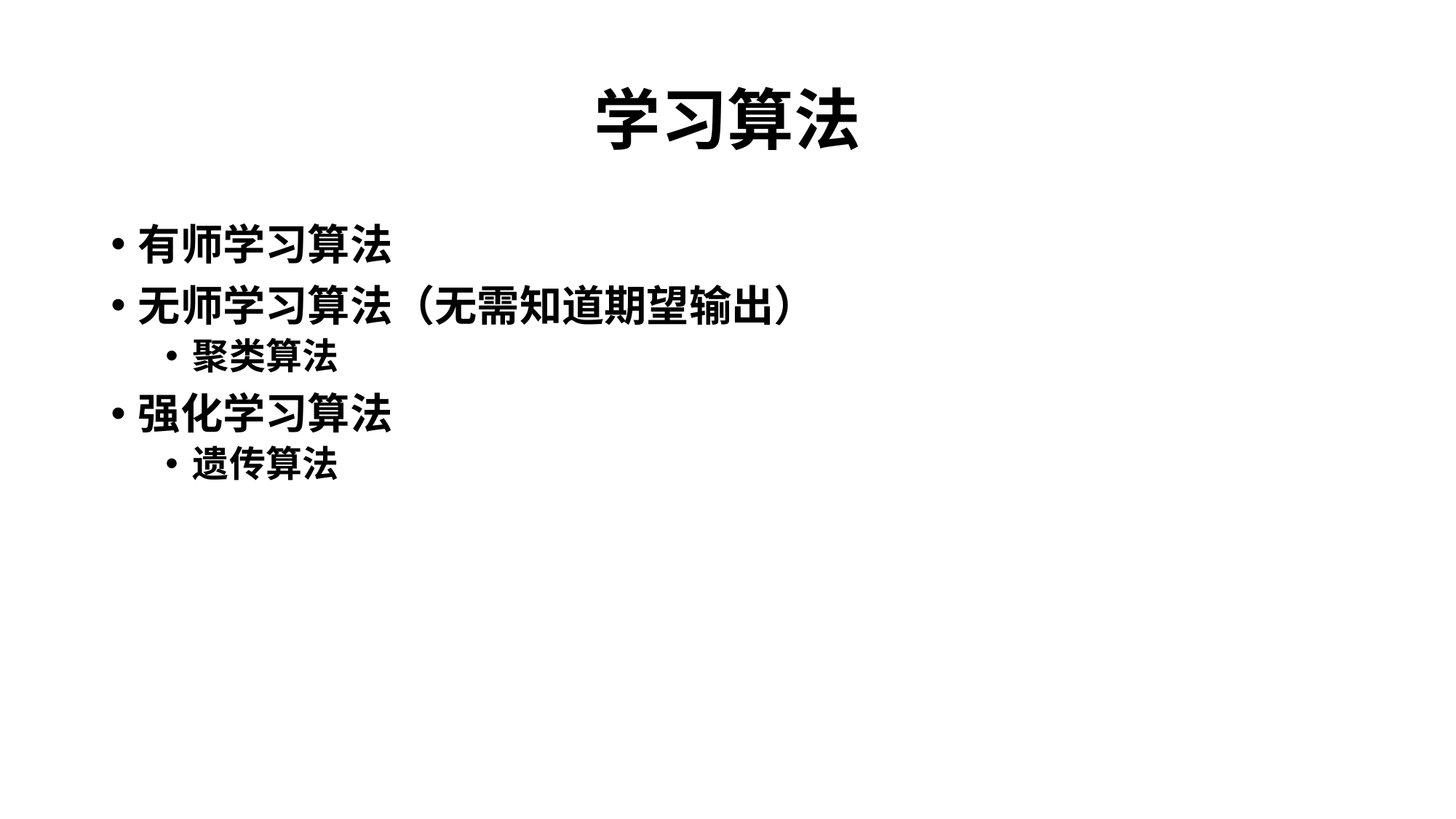

# 学习算法
有师学习算法
无师学习算法（无需知道期望输出）
聚类算法
强化学习算法
遗传算法